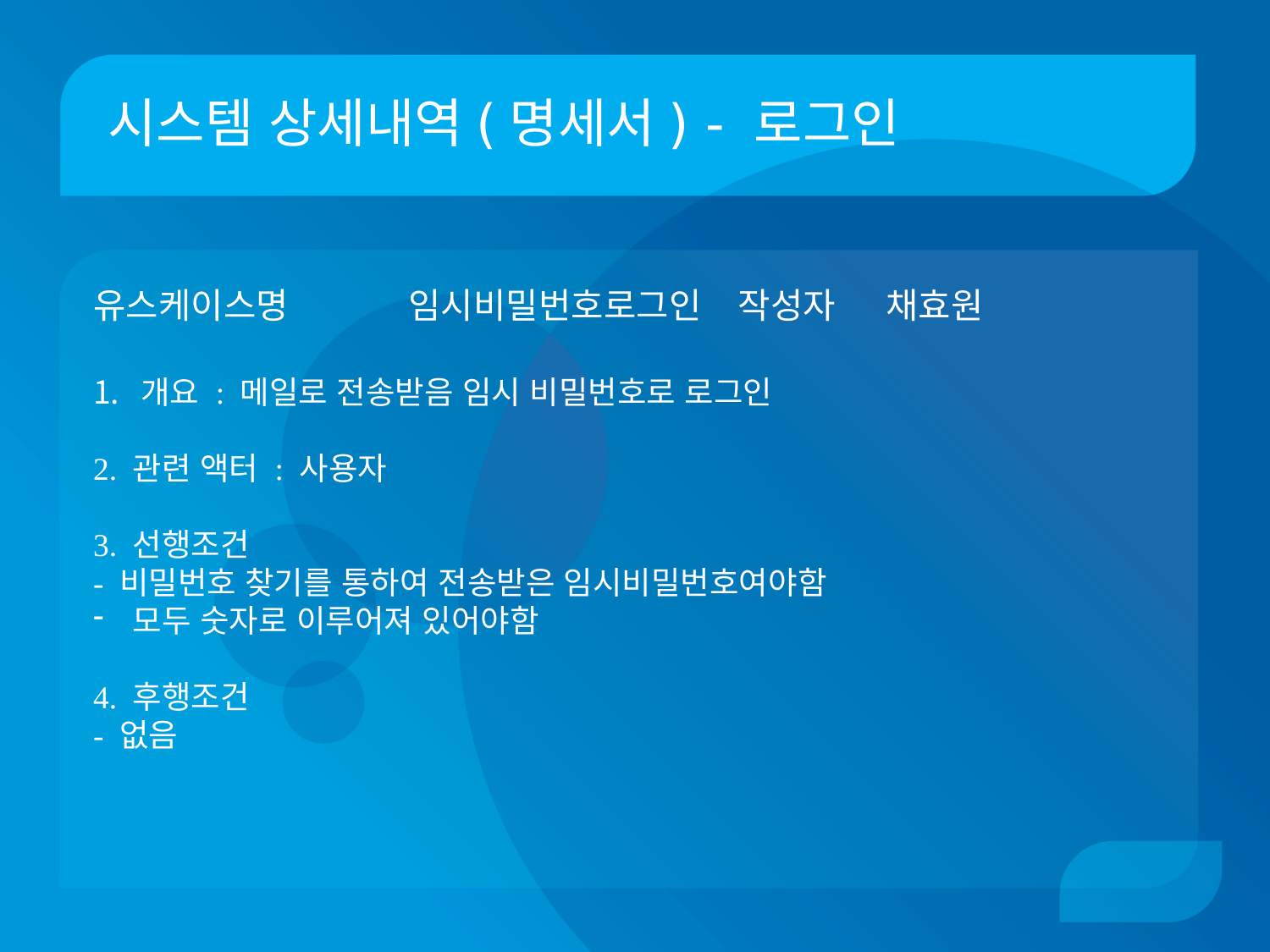

# 시스템 상세내역(명세서) - 로그인
유스케이스명            임시비밀번호로그인	 작성자     채효원
개요 : 메일로 전송받음 임시 비밀번호로 로그인

2. 관련 액터 : 사용자

3. 선행조건
- 비밀번호 찾기를 통하여 전송받은 임시비밀번호여야함
모두 숫자로 이루어져 있어야함

4. 후행조건
- 없음